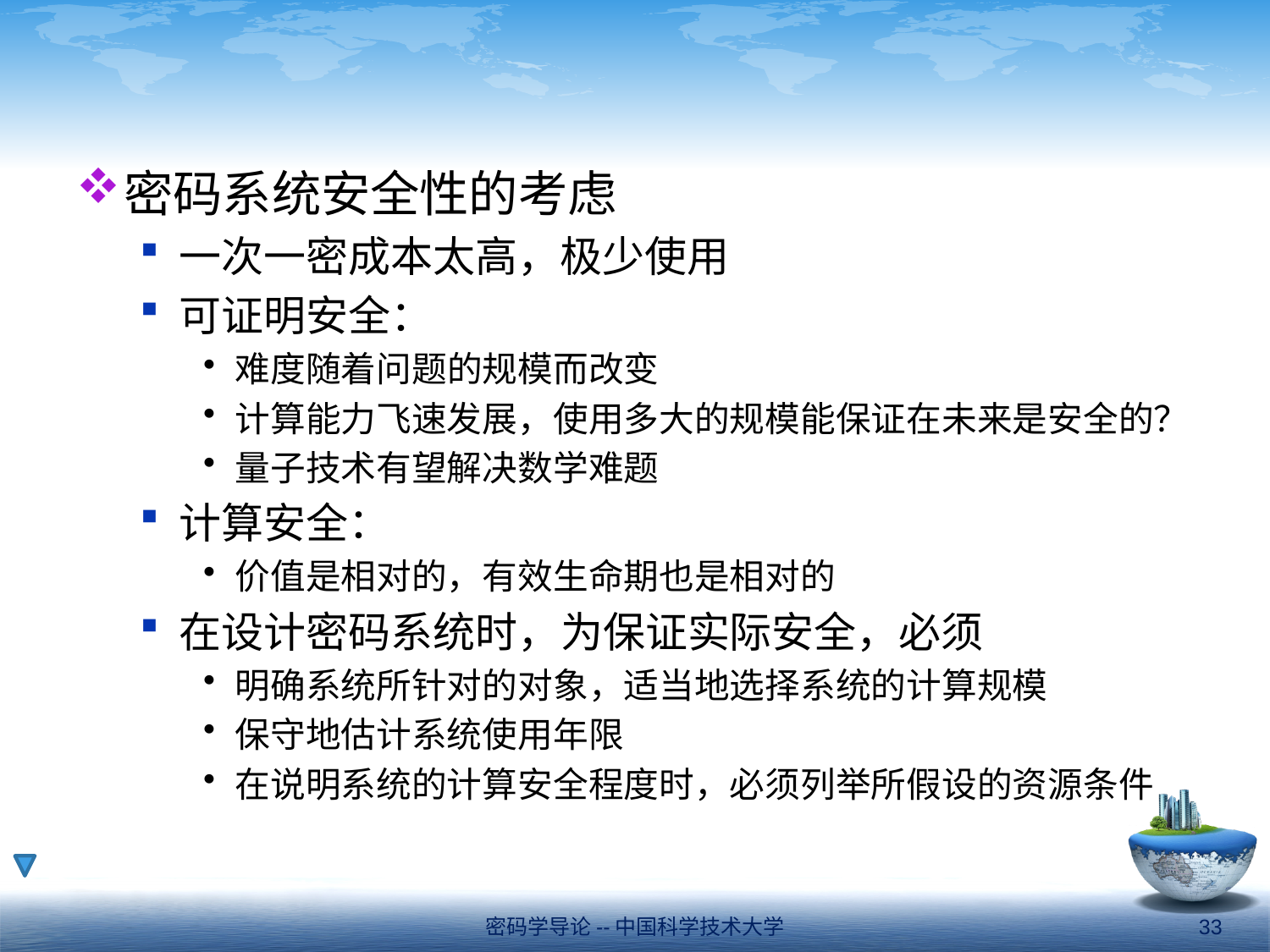

#
密码系统安全性的考虑
一次一密成本太高，极少使用
可证明安全：
难度随着问题的规模而改变
计算能力飞速发展，使用多大的规模能保证在未来是安全的？
量子技术有望解决数学难题
计算安全：
价值是相对的，有效生命期也是相对的
在设计密码系统时，为保证实际安全，必须
明确系统所针对的对象，适当地选择系统的计算规模
保守地估计系统使用年限
在说明系统的计算安全程度时，必须列举所假设的资源条件

密码学导论--中国科学技术大学
33